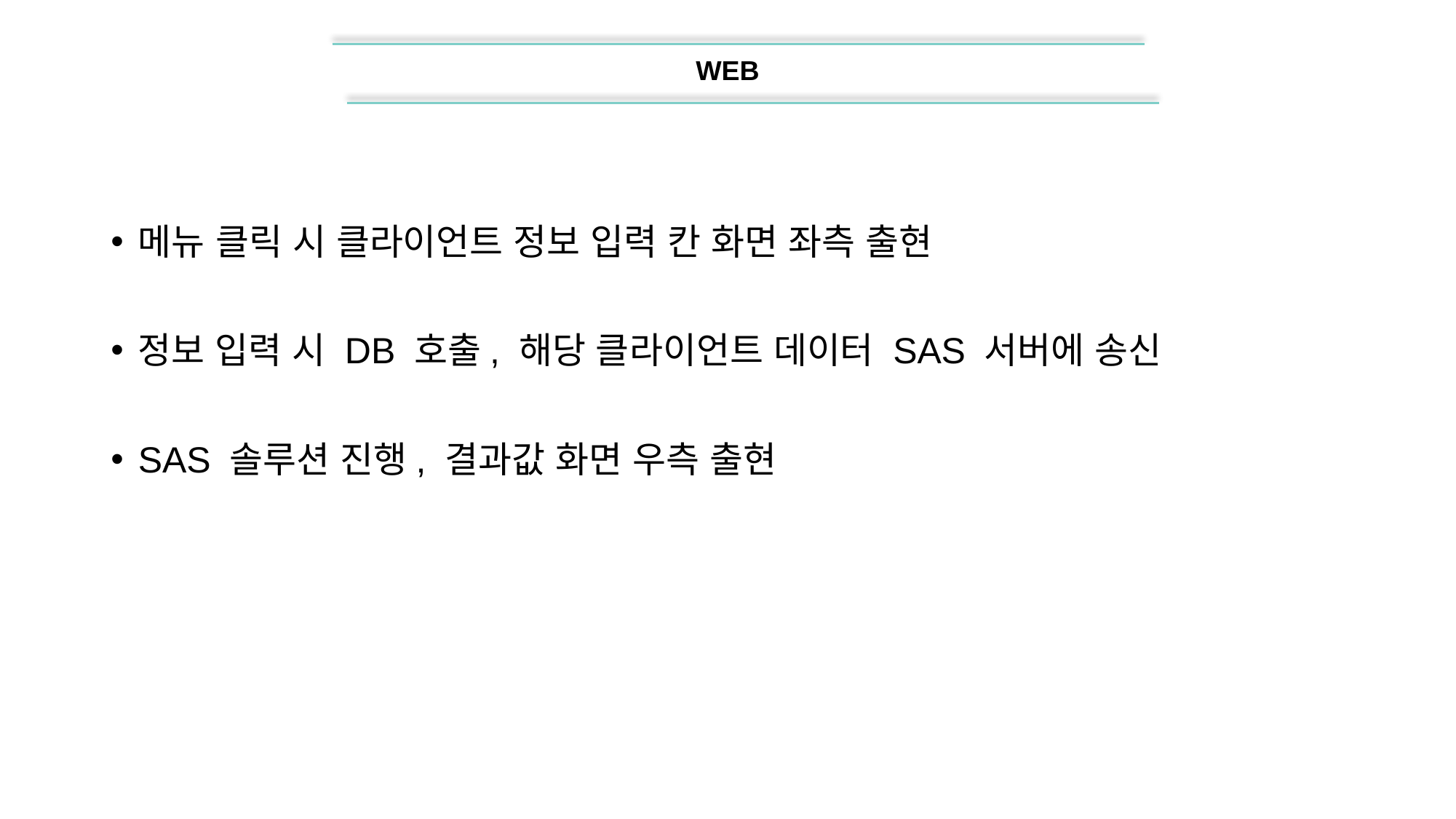

WEB
메뉴 클릭 시 클라이언트 정보 입력 칸 화면 좌측 출현

정보 입력 시 DB 호출, 해당 클라이언트 데이터 SAS 서버에 송신

SAS 솔루션 진행, 결과값 화면 우측 출현